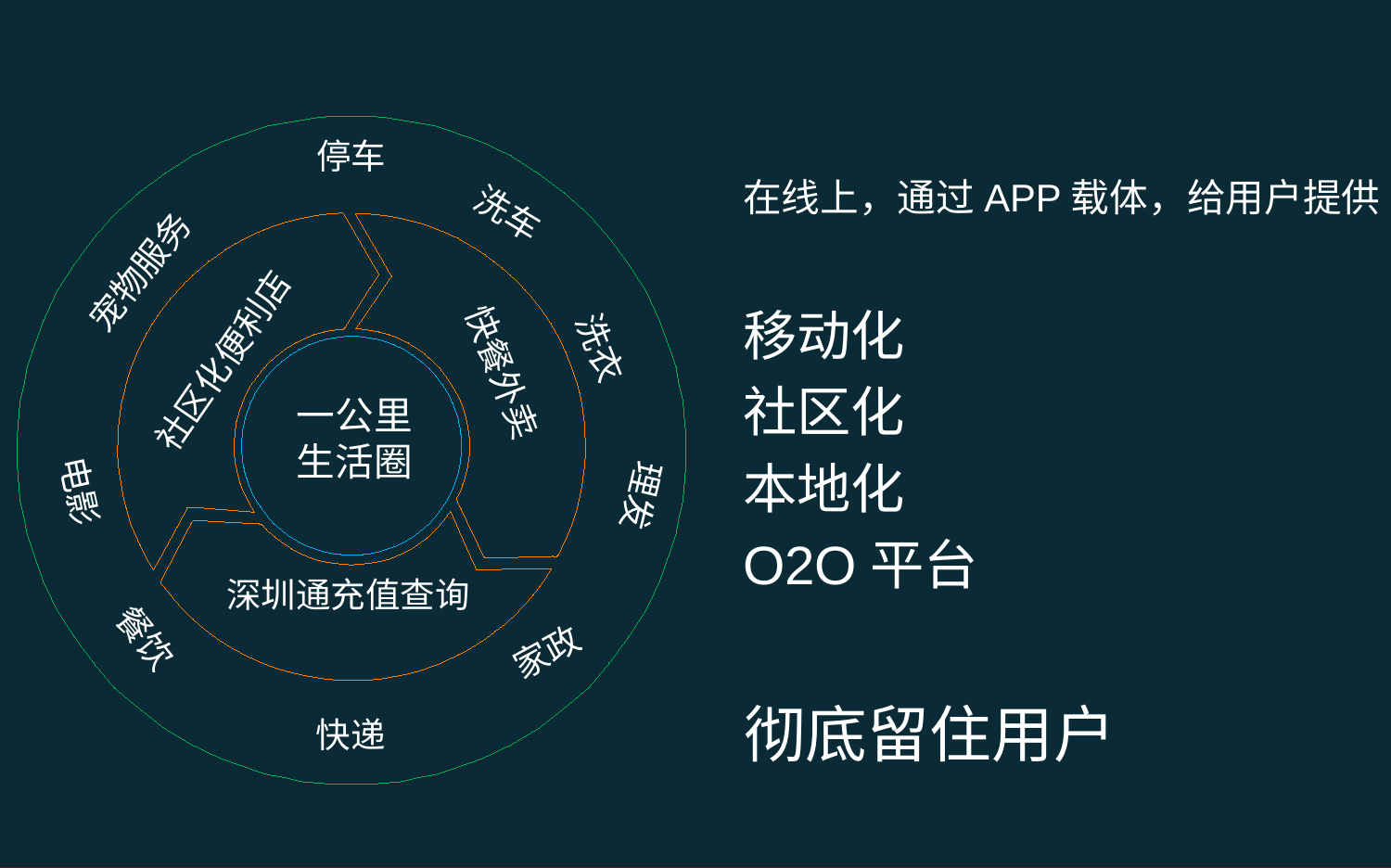

停车
洗车

社区化便利店
快餐外卖
一公里
生活圈
深圳通充值查询

宠物服务
洗衣
电影
理发
餐饮
家政
快递
在线上，通过APP载体，给用户提供
移动化
社区化
本地化
O2O平台
彻底留住用户